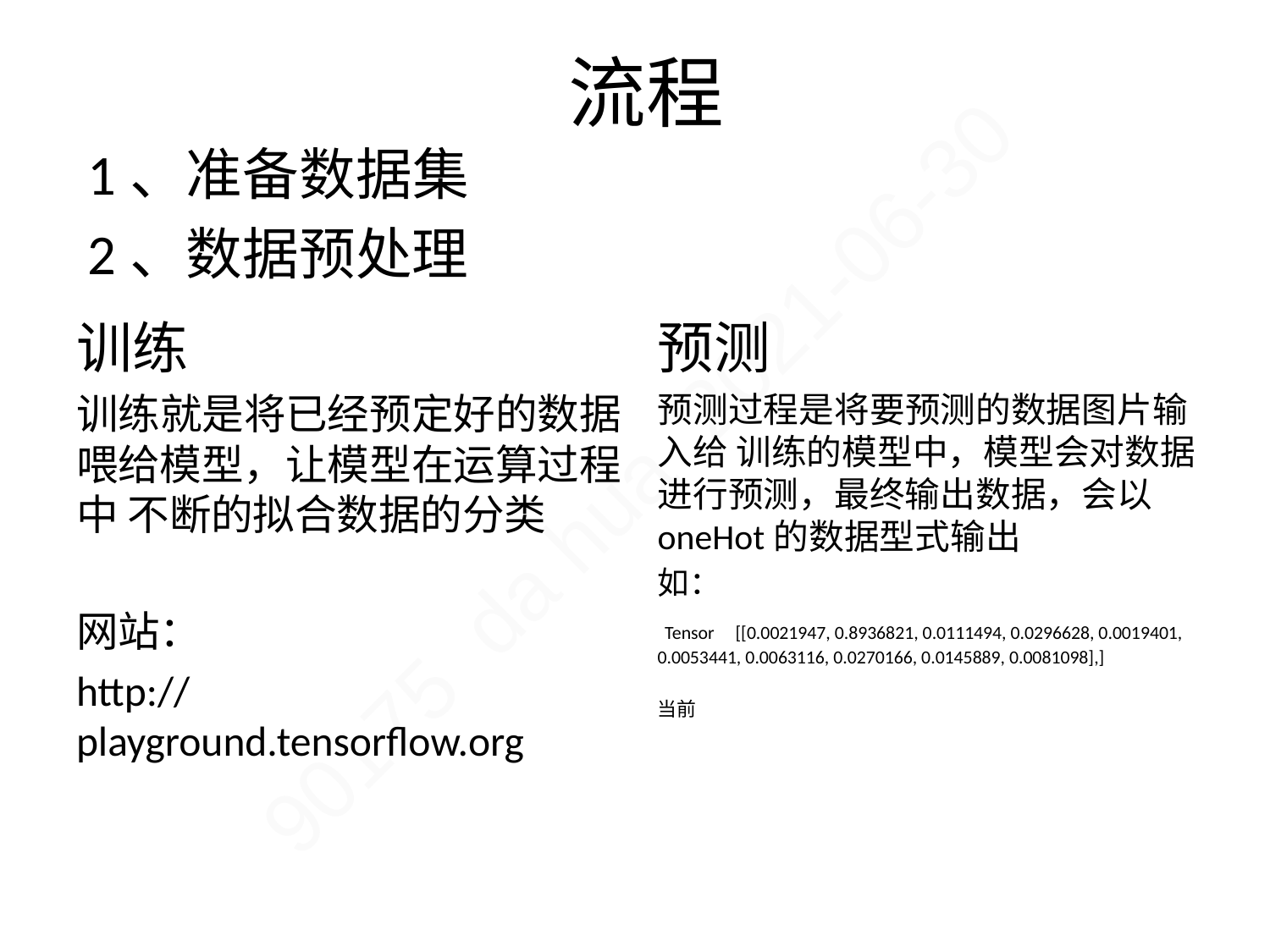

# 流程
1、准备数据集
2、数据预处理
训练
训练就是将已经预定好的数据喂给模型，让模型在运算过程中 不断的拟合数据的分类

网站：
http://playground.tensorflow.org
预测
预测过程是将要预测的数据图片输入给 训练的模型中，模型会对数据进行预测，最终输出数据，会以oneHot的数据型式输出
如：
 Tensor     [[0.0021947, 0.8936821, 0.0111494, 0.0296628, 0.0019401, 0.0053441, 0.0063116, 0.0270166, 0.0145889, 0.0081098],]

当前